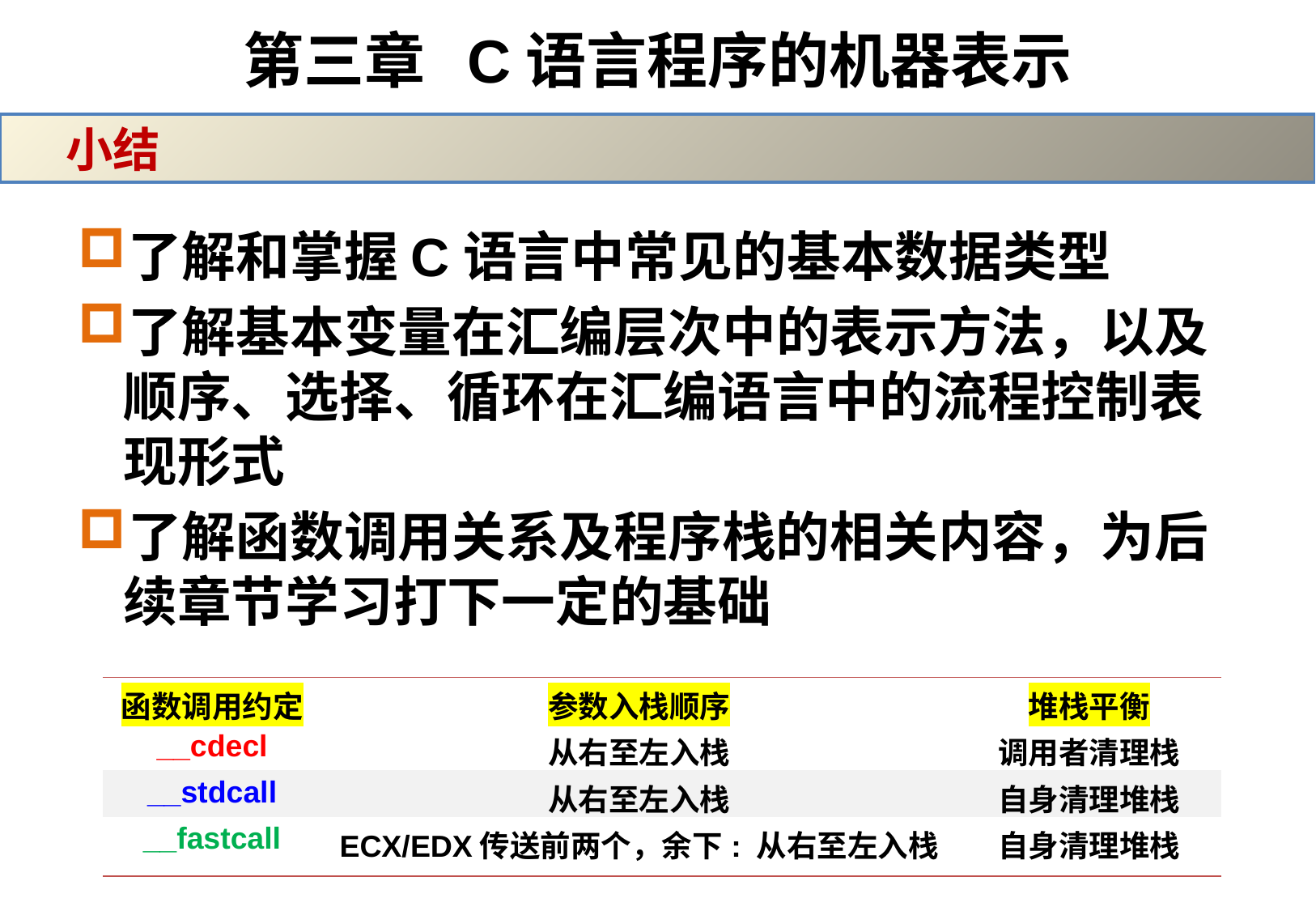

# 第三章  C语言程序的机器表示
    小结
了解和掌握C语言中常见的基本数据类型
了解基本变量在汇编层次中的表示方法，以及顺序、选择、循环在汇编语言中的流程控制表现形式
了解函数调用关系及程序栈的相关内容，为后续章节学习打下一定的基础
| 函数调用约定 | 参数入栈顺序 | 堆栈平衡 |
| --- | --- | --- |
| \_\_cdecl | 从右至左入栈 | 调用者清理栈 |
| \_\_stdcall | 从右至左入栈 | 自身清理堆栈 |
| \_\_fastcall | ECX/EDX传送前两个，余下: 从右至左入栈 | 自身清理堆栈 |